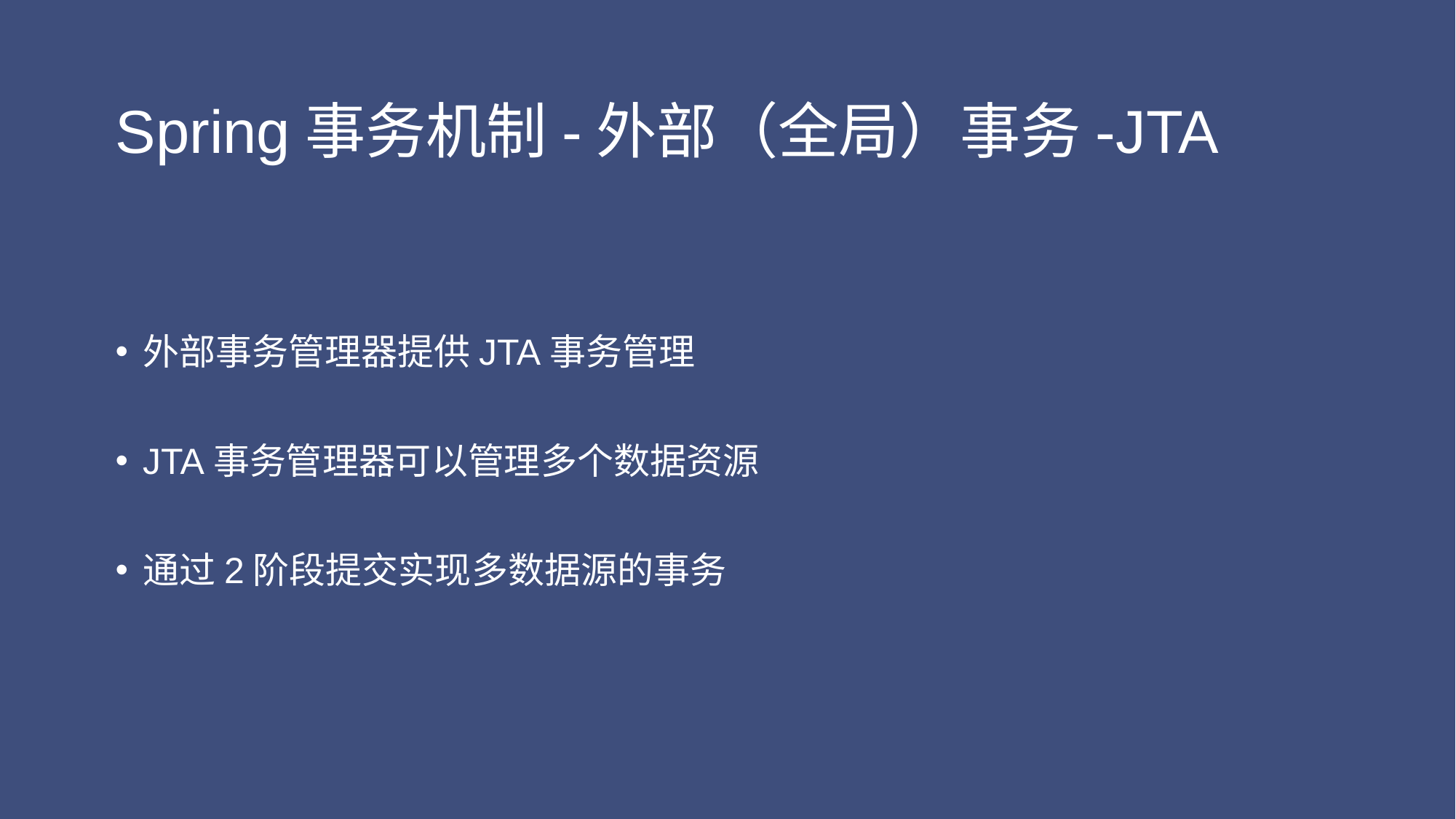

# Spring事务机制-外部（全局）事务-JTA
外部事务管理器提供JTA事务管理

JTA事务管理器可以管理多个数据资源

通过2阶段提交实现多数据源的事务